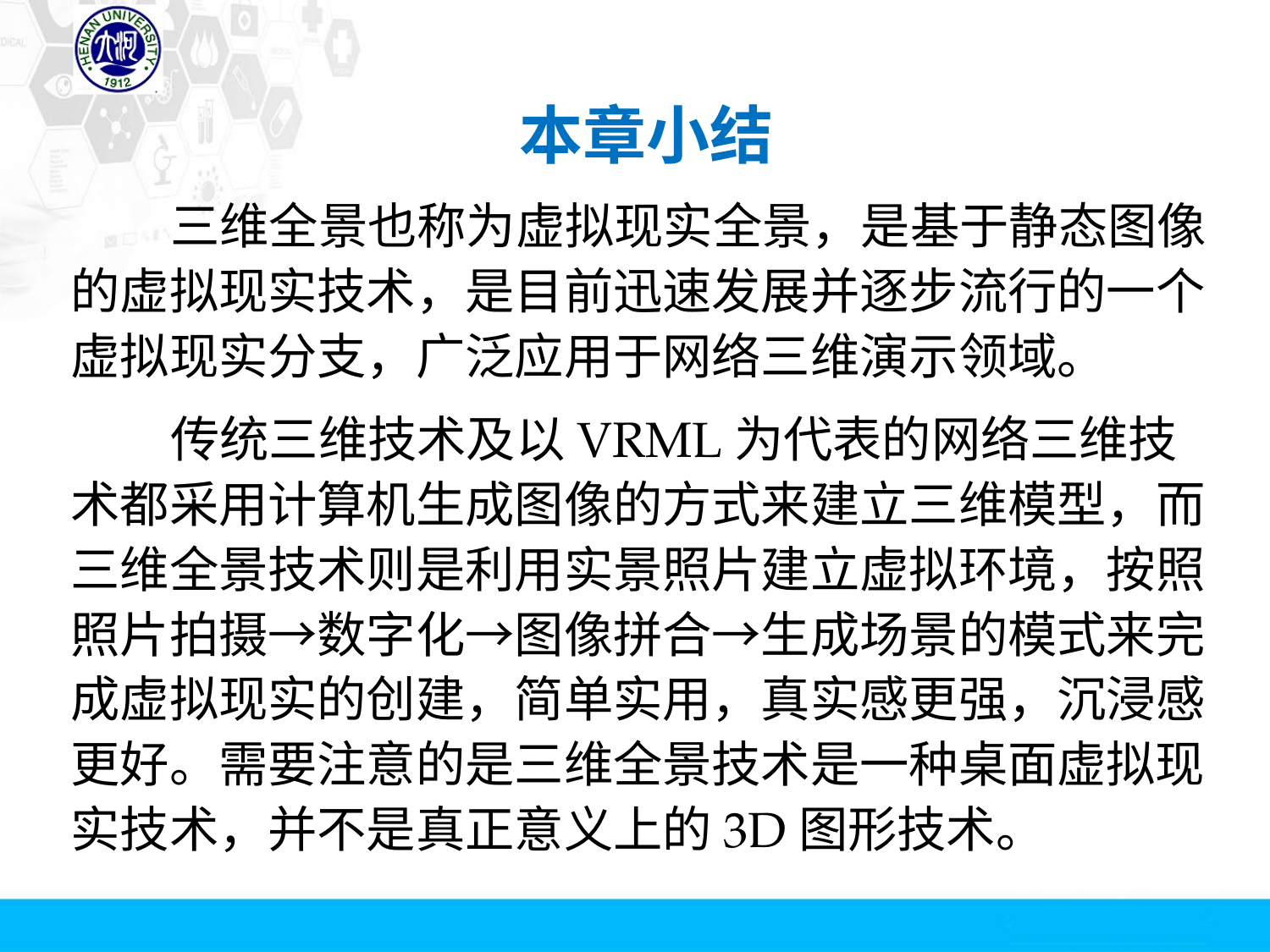

本章小结
        三维全景也称为虚拟现实全景，是基于静态图像的虚拟现实技术，是目前迅速发展并逐步流行的一个虚拟现实分支，广泛应用于网络三维演示领域。
        传统三维技术及以VRML为代表的网络三维技术都采用计算机生成图像的方式来建立三维模型，而三维全景技术则是利用实景照片建立虚拟环境，按照照片拍摄→数字化→图像拼合→生成场景的模式来完成虚拟现实的创建，简单实用，真实感更强，沉浸感更好。需要注意的是三维全景技术是一种桌面虚拟现实技术，并不是真正意义上的3D图形技术。